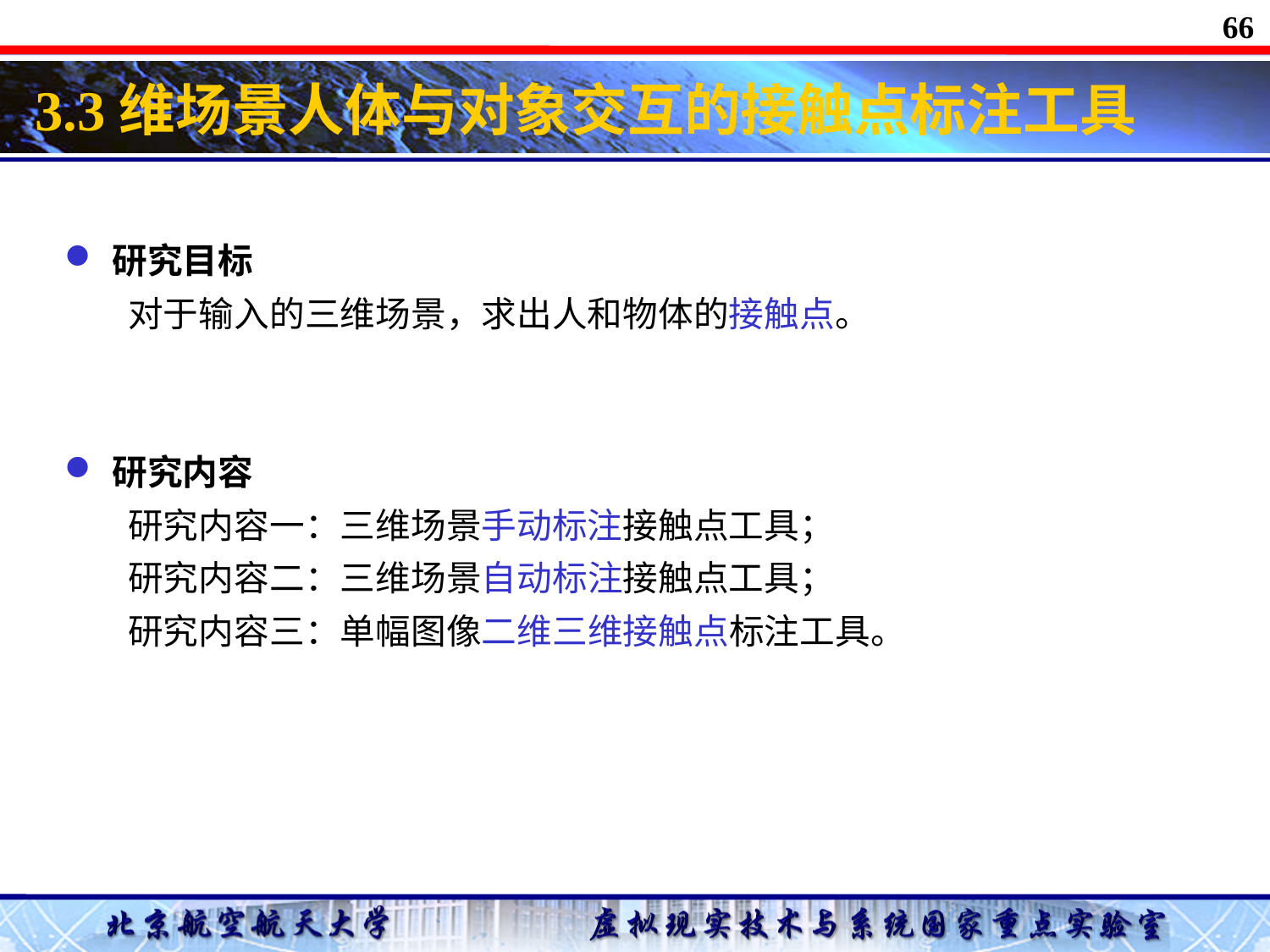

66
# 3.3维场景人体与对象交互的接触点标注工具
研究目标
对于输入的三维场景，求出人和物体的接触点。

研究内容
研究内容一：三维场景手动标注接触点工具；
研究内容二：三维场景自动标注接触点工具；
研究内容三：单幅图像二维三维接触点标注工具。